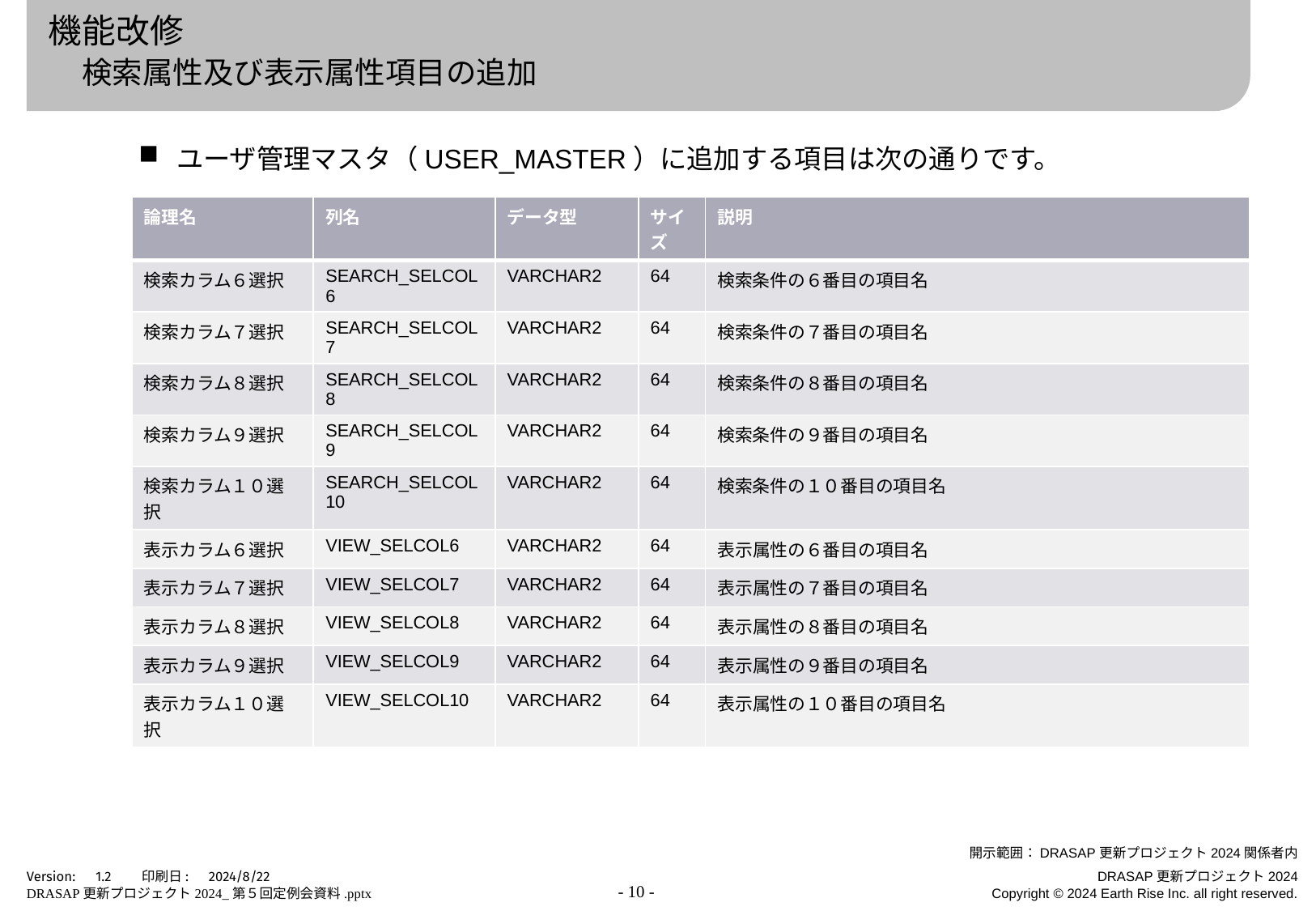

# 機能改修 　検索属性及び表示属性項目の追加
ユーザ管理マスタ（USER_MASTER）に追加する項目は次の通りです。

| 論理名 | 列名 | データ型 | サイズ | 説明 |
| --- | --- | --- | --- | --- |
| 検索カラム６選択 | SEARCH\_SELCOL6 | VARCHAR2 | 64 | 検索条件の６番目の項目名 |
| 検索カラム７選択 | SEARCH\_SELCOL7 | VARCHAR2 | 64 | 検索条件の７番目の項目名 |
| 検索カラム８選択 | SEARCH\_SELCOL8 | VARCHAR2 | 64 | 検索条件の８番目の項目名 |
| 検索カラム９選択 | SEARCH\_SELCOL9 | VARCHAR2 | 64 | 検索条件の９番目の項目名 |
| 検索カラム１０選択 | SEARCH\_SELCOL10 | VARCHAR2 | 64 | 検索条件の１０番目の項目名 |
| 表示カラム６選択 | VIEW\_SELCOL6 | VARCHAR2 | 64 | 表示属性の６番目の項目名 |
| 表示カラム７選択 | VIEW\_SELCOL7 | VARCHAR2 | 64 | 表示属性の７番目の項目名 |
| 表示カラム８選択 | VIEW\_SELCOL8 | VARCHAR2 | 64 | 表示属性の８番目の項目名 |
| 表示カラム９選択 | VIEW\_SELCOL9 | VARCHAR2 | 64 | 表示属性の９番目の項目名 |
| 表示カラム１０選択 | VIEW\_SELCOL10 | VARCHAR2 | 64 | 表示属性の１０番目の項目名 |